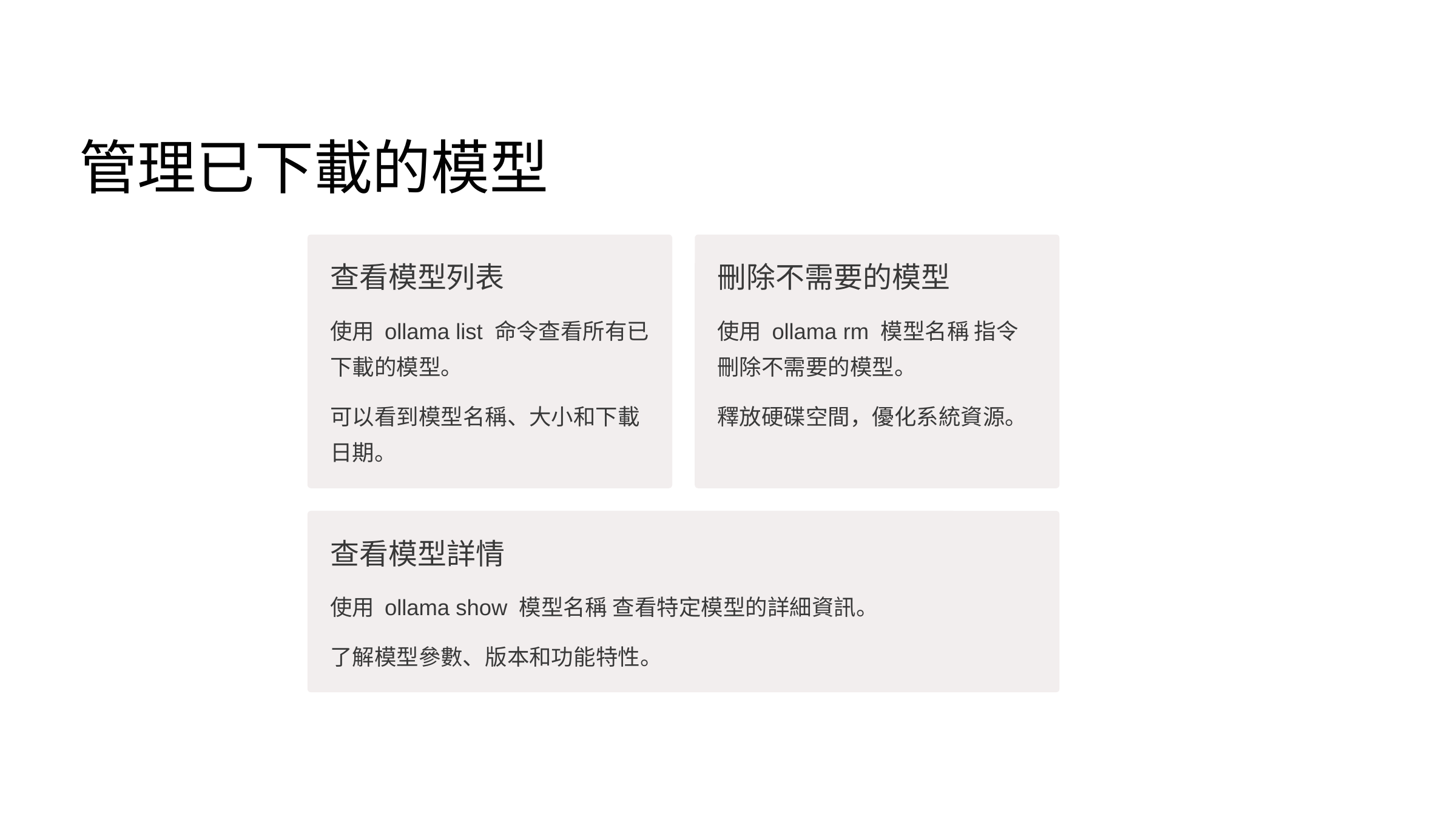

管理已下載的模型

查看模型列表
刪除不需要的模型
使用 ollama list 命令查看所有已下載的模型。
使用 ollama rm 模型名稱 指令刪除不需要的模型。
可以看到模型名稱、大小和下載日期。
釋放硬碟空間，優化系統資源。

查看模型詳情
使用 ollama show 模型名稱 查看特定模型的詳細資訊。
了解模型參數、版本和功能特性。